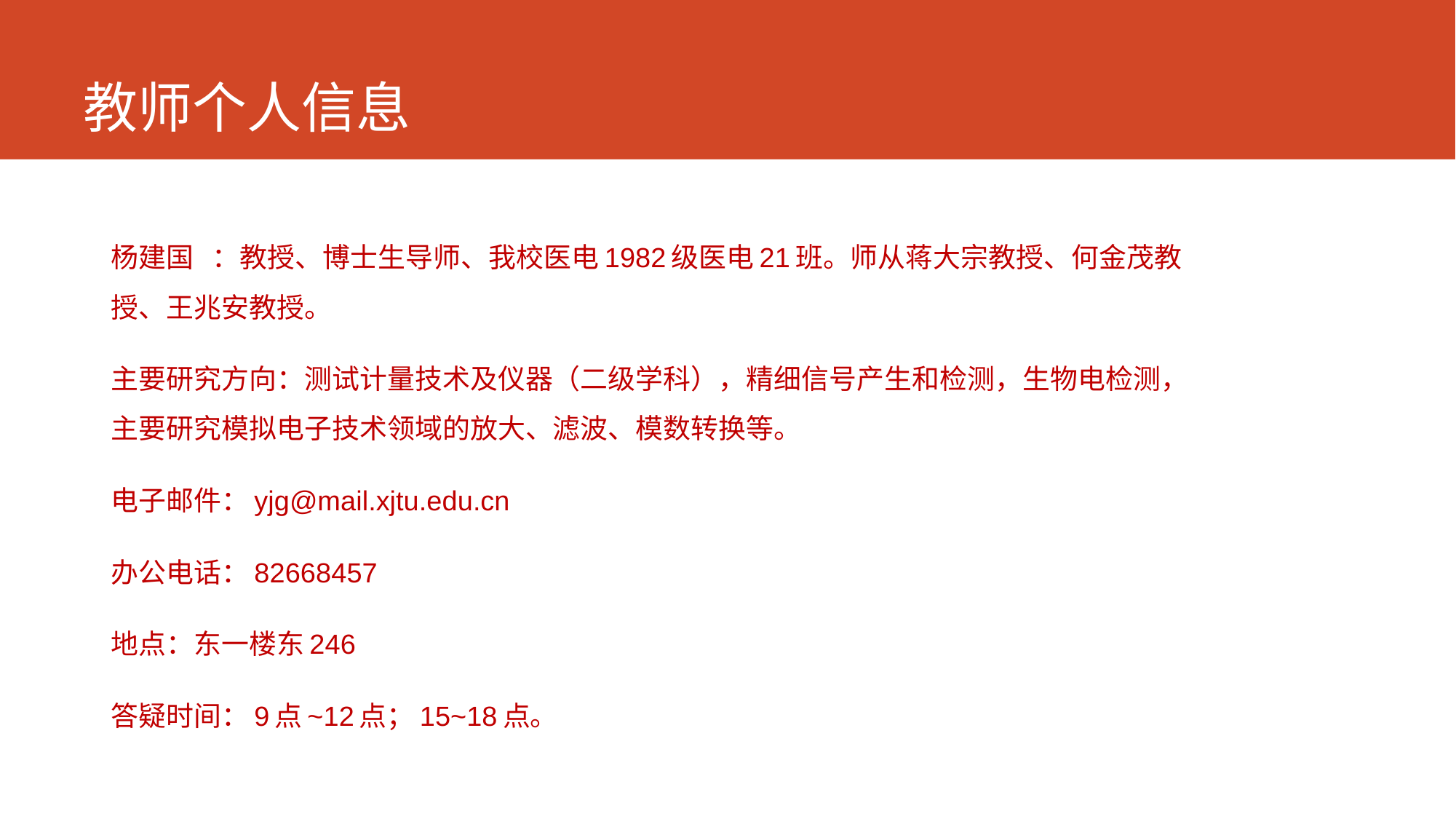

# 教师个人信息
杨建国   ：教授、博士生导师、我校医电1982级医电21班。师从蒋大宗教授、何金茂教授、王兆安教授。
主要研究方向：测试计量技术及仪器（二级学科），精细信号产生和检测，生物电检测，主要研究模拟电子技术领域的放大、滤波、模数转换等。
电子邮件：yjg@mail.xjtu.edu.cn
办公电话：82668457
地点：东一楼东246
答疑时间：9点~12点；15~18点。